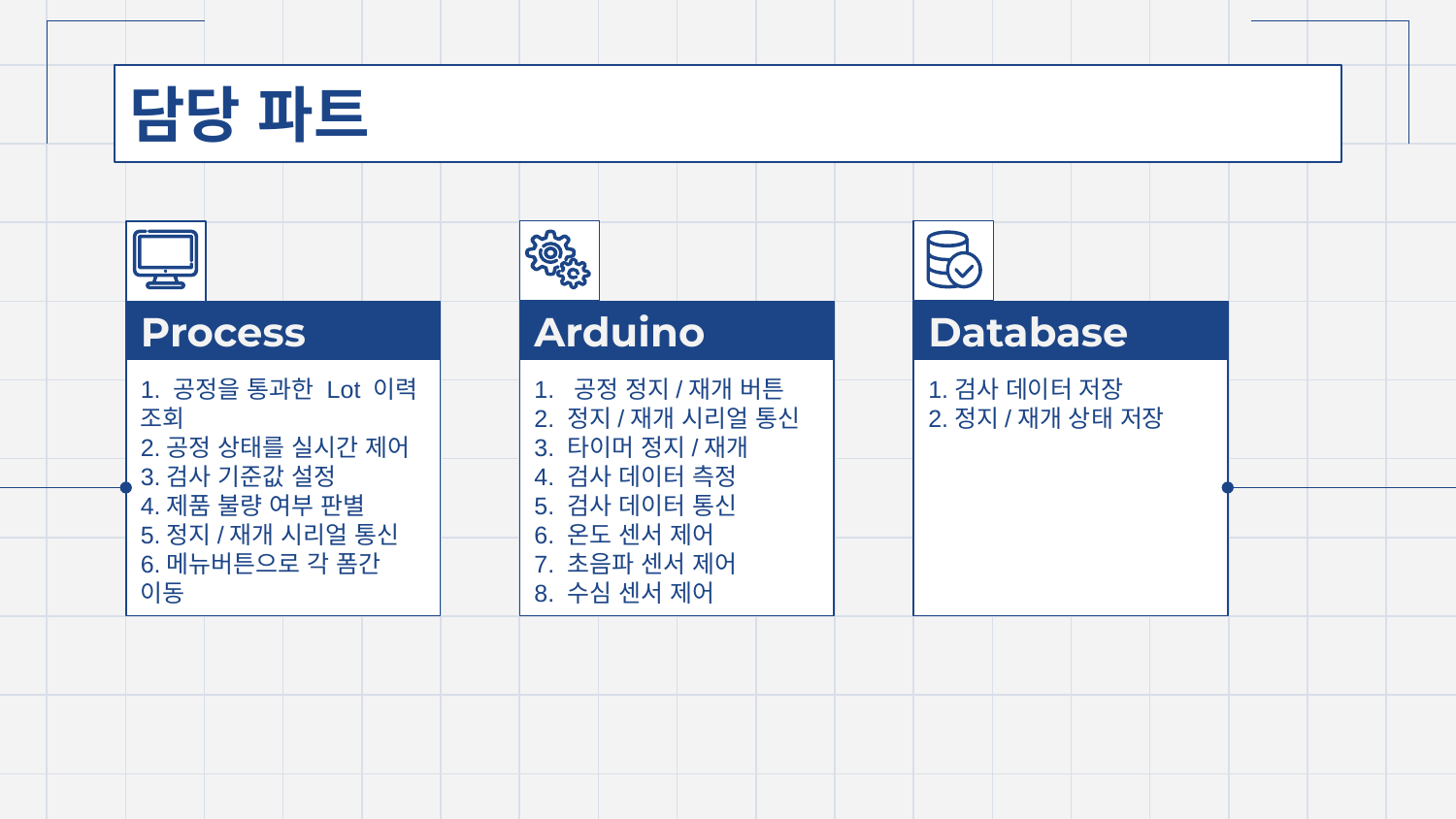

# 담당 파트

Process
Arduino
Database
1. 공정을 통과한 Lot 이력 조회
2.공정 상태를 실시간 제어
3.검사 기준값 설정
4.제품 불량 여부 판별
5.정지/재개 시리얼 통신
6.메뉴버튼으로 각 폼간 이동

1.검사 데이터 저장
2.정지/재개 상태 저장

1.  공정 정지/재개 버튼
2. 정지/재개 시리얼 통신
3. 타이머 정지/재개
4. 검사 데이터 측정
5. 검사 데이터 통신
6. 온도 센서 제어
7. 초음파 센서 제어
8. 수심 센서 제어